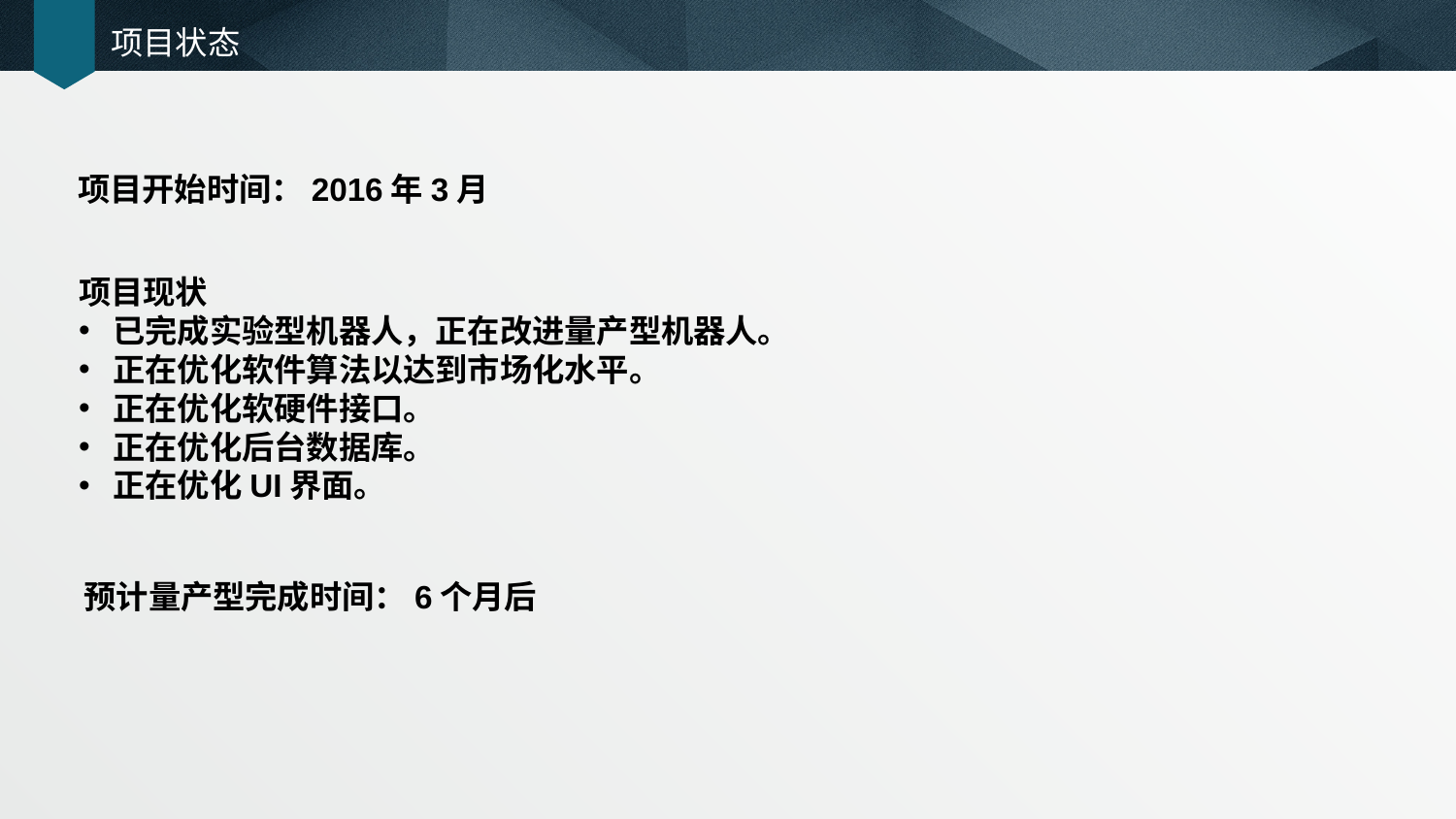

# 项目状态
项目开始时间：2016年3月
项目现状
已完成实验型机器人，正在改进量产型机器人。
正在优化软件算法以达到市场化水平。
正在优化软硬件接口。
正在优化后台数据库。
正在优化UI界面。
预计量产型完成时间：6个月后